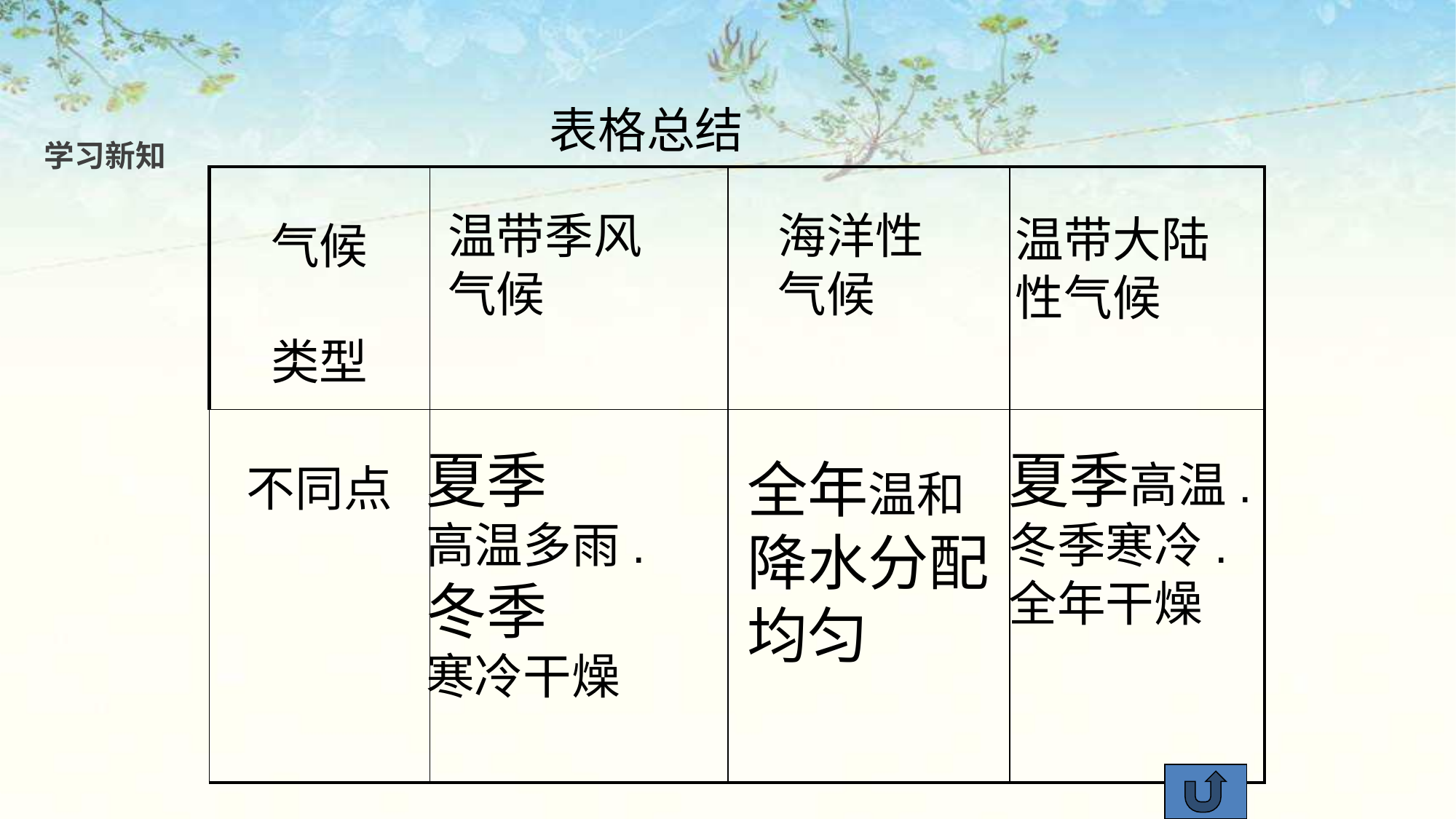

表格总结
学习新知
| 气候 类型 |  |  |  |
| --- | --- | --- | --- |
| 不同点 |  |  |  |
温带季风
气候
海洋性
气候
温带大陆
性气候
夏季
高温多雨.
冬季
寒冷干燥
夏季高温.
冬季寒冷.
全年干燥
全年温和
降水分配
均匀